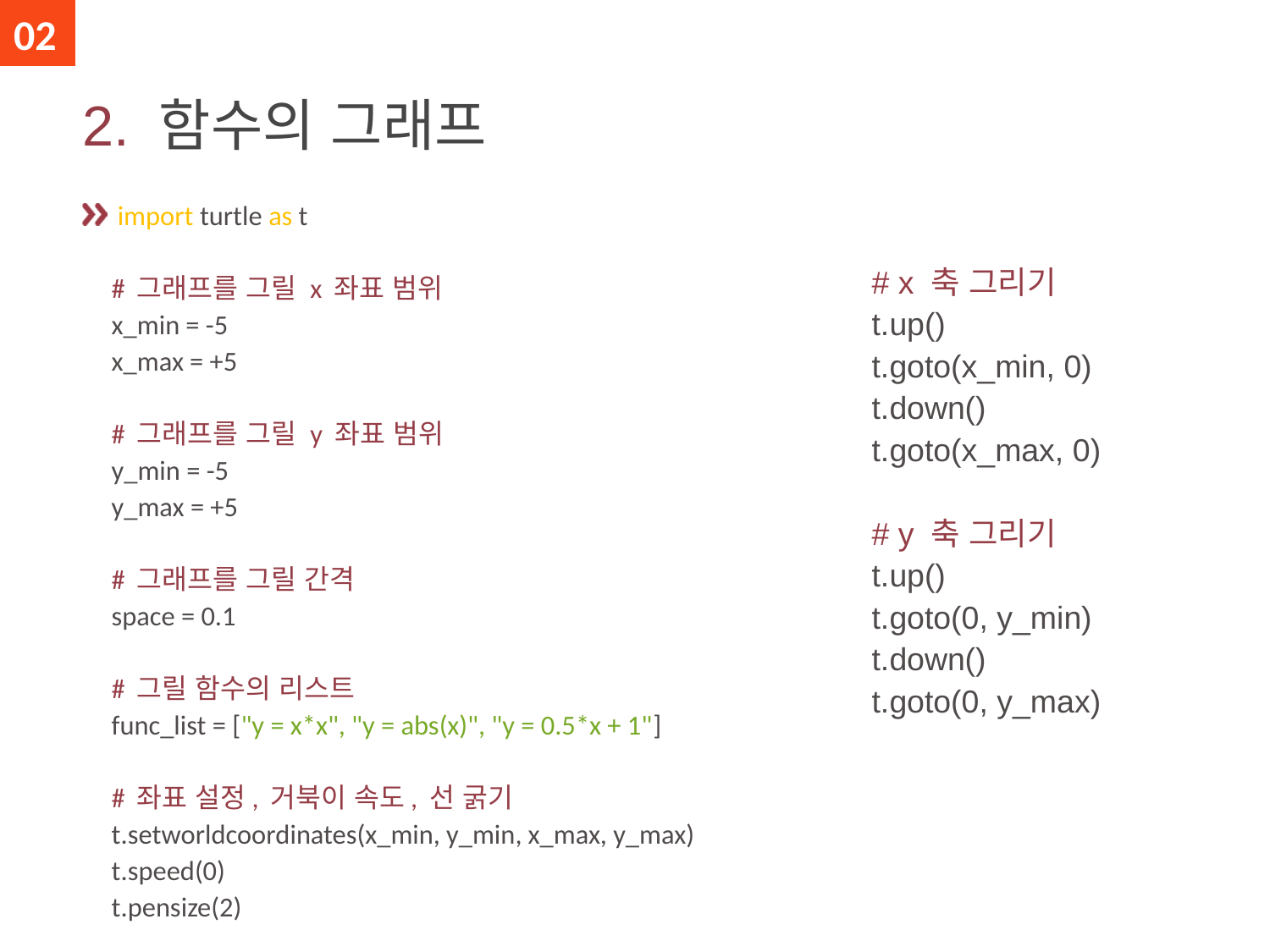

02
# 2. 함수의 그래프
 import turtle as t
# 그래프를 그릴 x 좌표 범위
x_min = -5
x_max = +5
# 그래프를 그릴 y 좌표 범위
y_min = -5
y_max = +5
# 그래프를 그릴 간격
space = 0.1
# 그릴 함수의 리스트
func_list = ["y = x*x", "y = abs(x)", "y = 0.5*x + 1"]
# 좌표 설정, 거북이 속도, 선 굵기
t.setworldcoordinates(x_min, y_min, x_max, y_max)
t.speed(0)
t.pensize(2)
# x 축 그리기 t.up() t.goto(x_min, 0) t.down() t.goto(x_max, 0) # y 축 그리기 t.up() t.goto(0, y_min) t.down() t.goto(0, y_max)